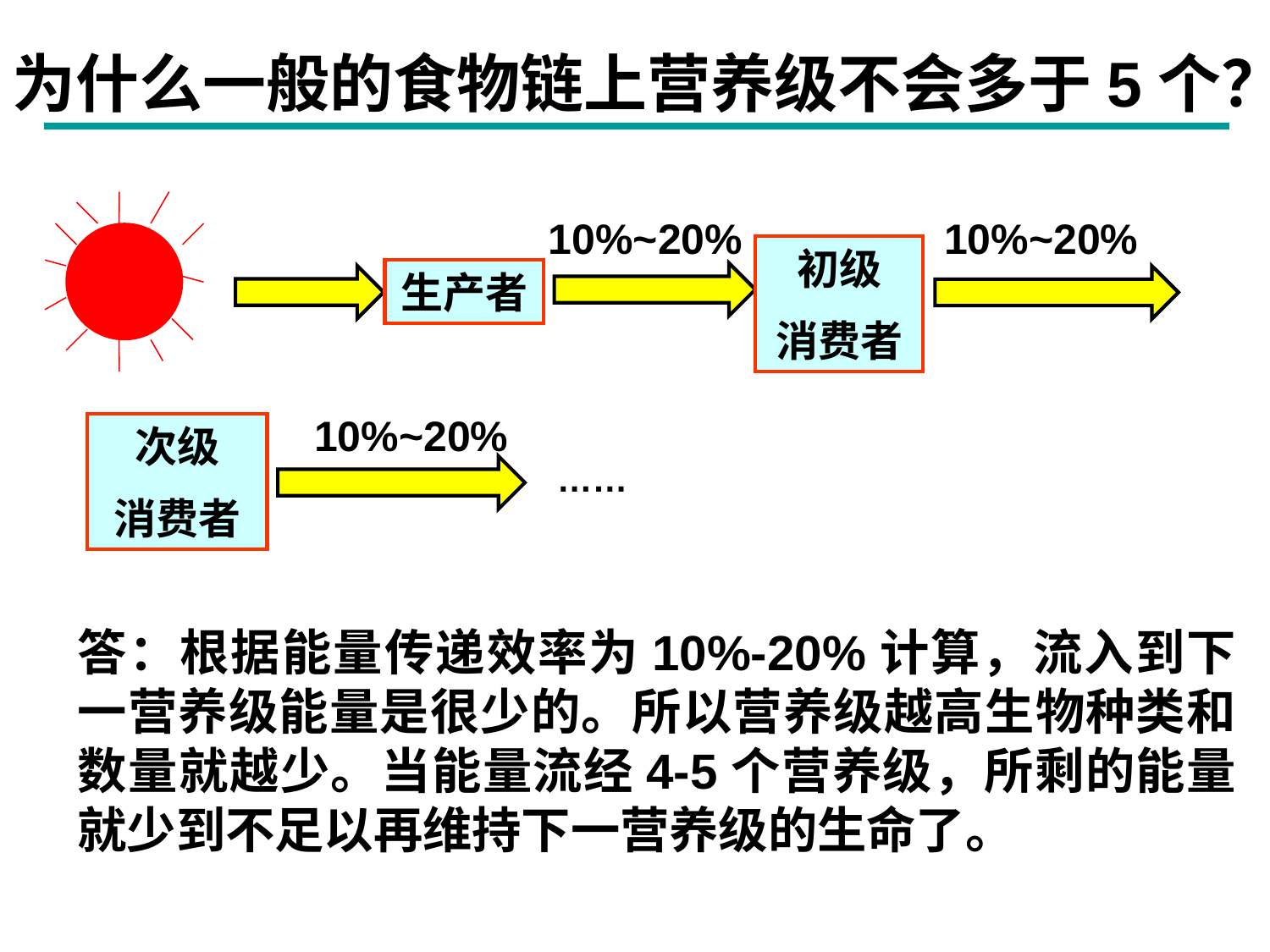

为什么一般的食物链上营养级不会多于5个？

10%~20%
10%~20%

初级
消费者
生产者

10%~20%
次级
消费者
……

答：根据能量传递效率为10%-20%计算，流入到下一营养级能量是很少的。所以营养级越高生物种类和数量就越少。当能量流经4-5个营养级，所剩的能量就少到不足以再维持下一营养级的生命了。